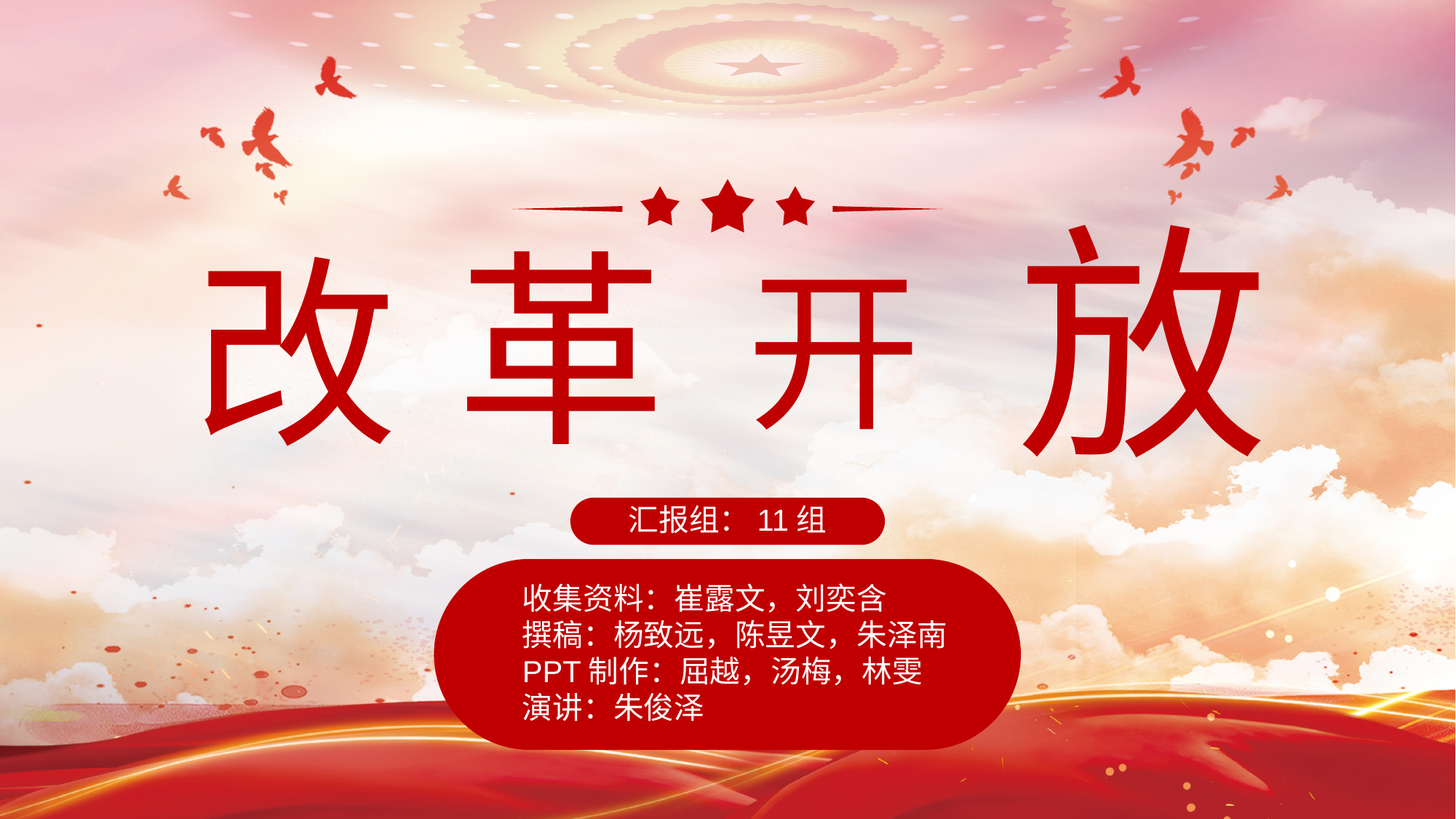

放
革

改

开

汇报组：11组

收集资料：崔露文，刘奕含
撰稿：杨致远，陈昱文，朱泽南
PPT制作：屈越，汤梅，林雯
演讲：朱俊泽